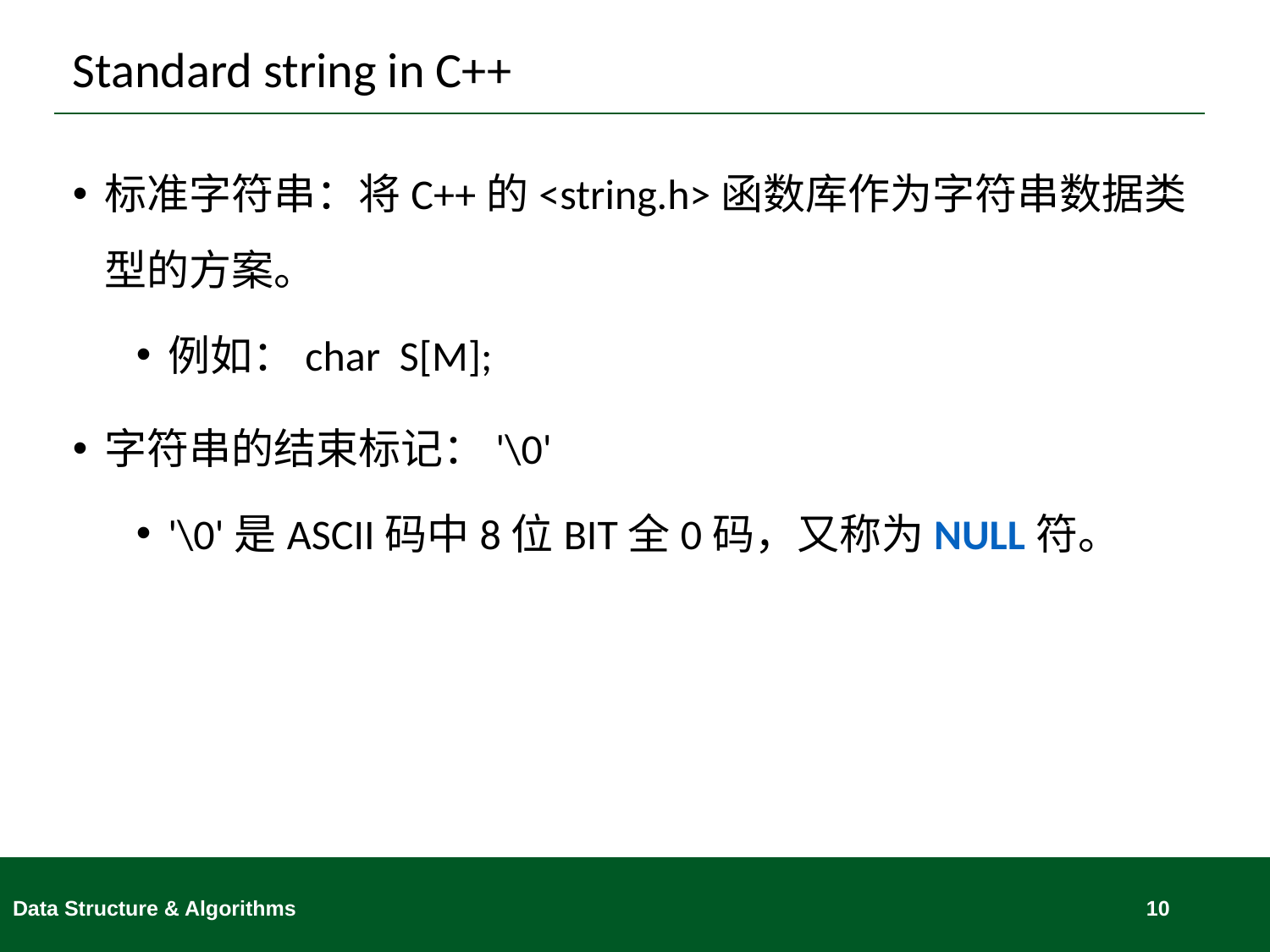

# Standard string in C++
标准字符串：将C++的<string.h>函数库作为字符串数据类型的方案。
例如：char  S[M];
字符串的结束标记：'\0'
'\0'是ASCII码中8位BIT全0码，又称为NULL符。

Data Structure & Algorithms
10